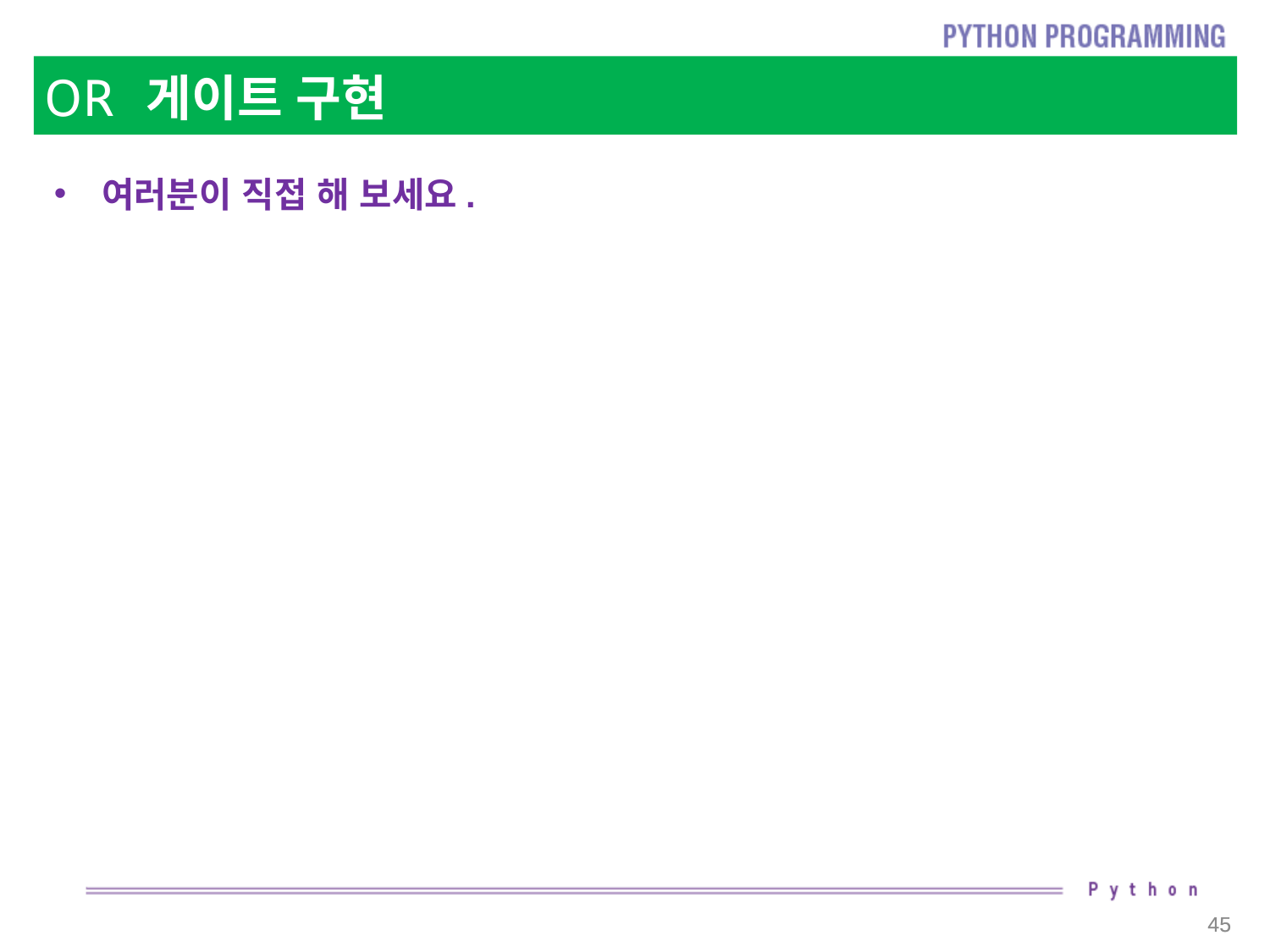

# OR 게이트 구현
여러분이 직접 해 보세요.
45